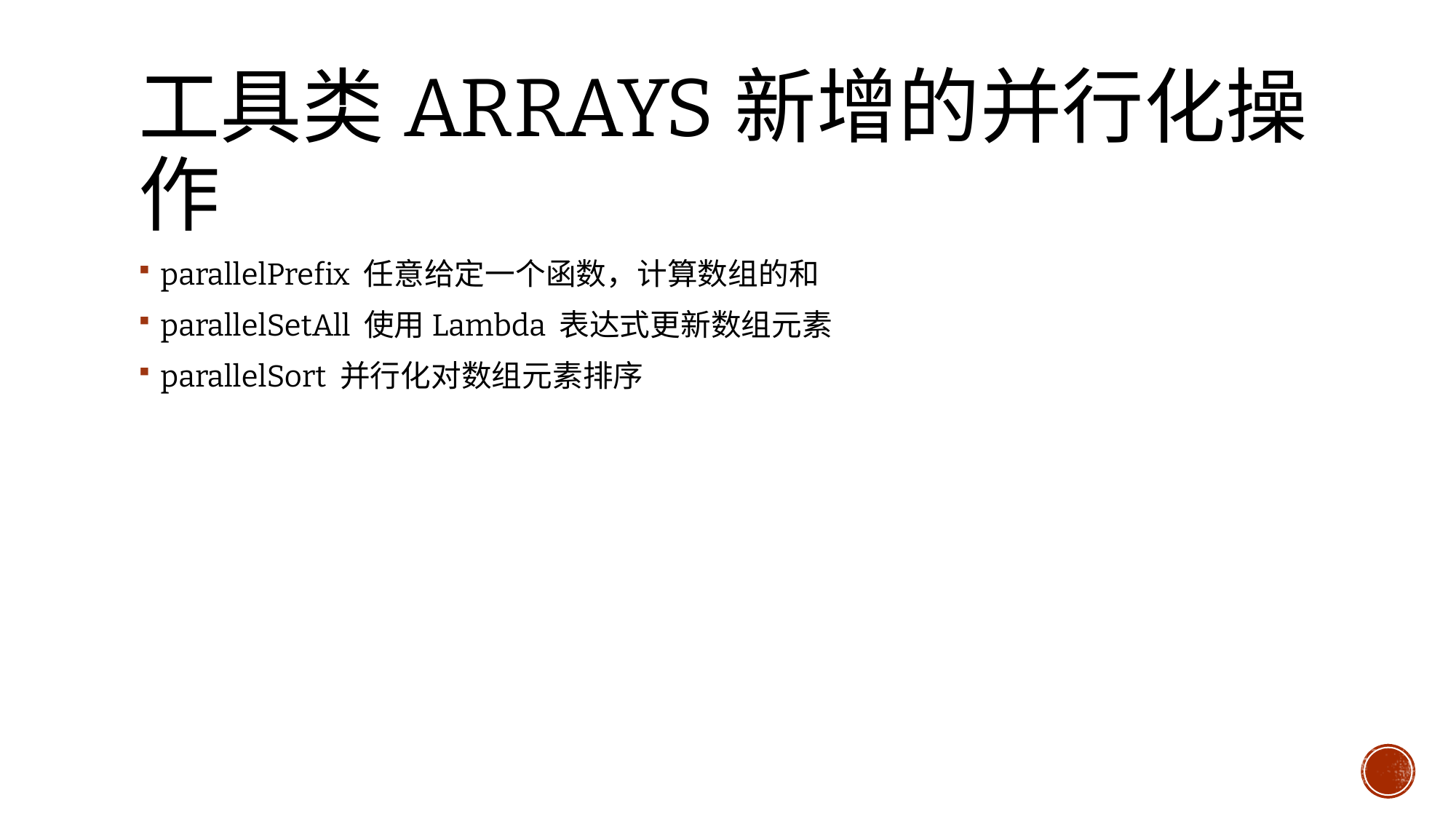

# 工具类Arrays新增的并行化操作
parallelPrefix 任意给定一个函数，计算数组的和
parallelSetAll 使用Lambda 表达式更新数组元素
parallelSort 并行化对数组元素排序